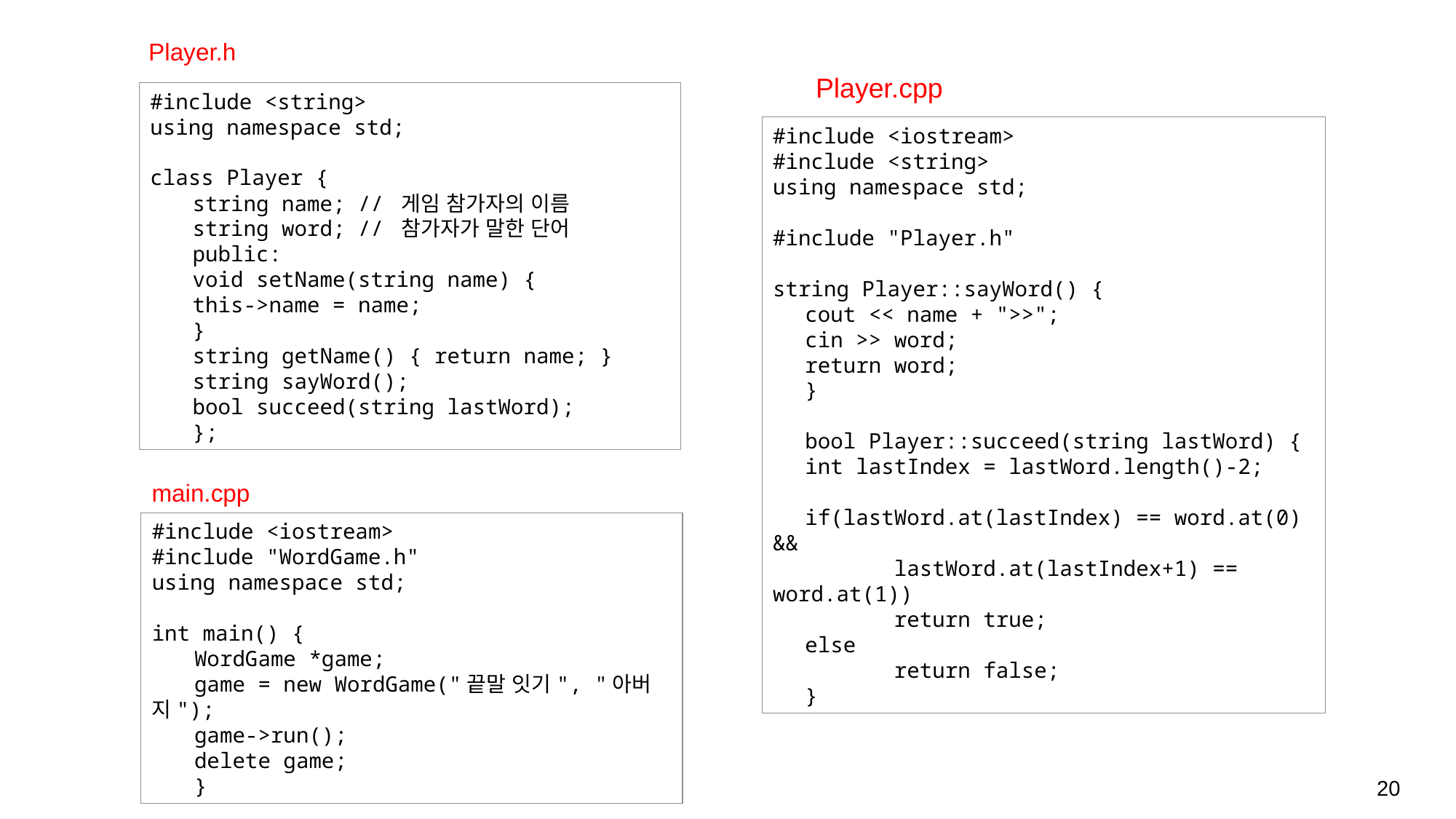

Player.h
Player.cpp
#include <string>
using namespace std;

class Player {
string name; // 게임 참가자의 이름
string word; // 참가자가 말한 단어
public:
void setName(string name) {
this->name = name;
}
string getName() { return name; }
string sayWord();
bool succeed(string lastWord);
};
#include <iostream>
#include <string>
using namespace std;

#include "Player.h"

string Player::sayWord() {
cout << name + ">>";
cin >> word;
return word;
}

bool Player::succeed(string lastWord) {
int lastIndex = lastWord.length()-2;

if(lastWord.at(lastIndex) == word.at(0) &&
       lastWord.at(lastIndex+1) == word.at(1))
       return true;
else
       return false;
}
main.cpp
#include <iostream>
#include "WordGame.h"
using namespace std;

int main() {
WordGame *game;
game = new WordGame("끝말 잇기", "아버지");
game->run();
delete game;
}